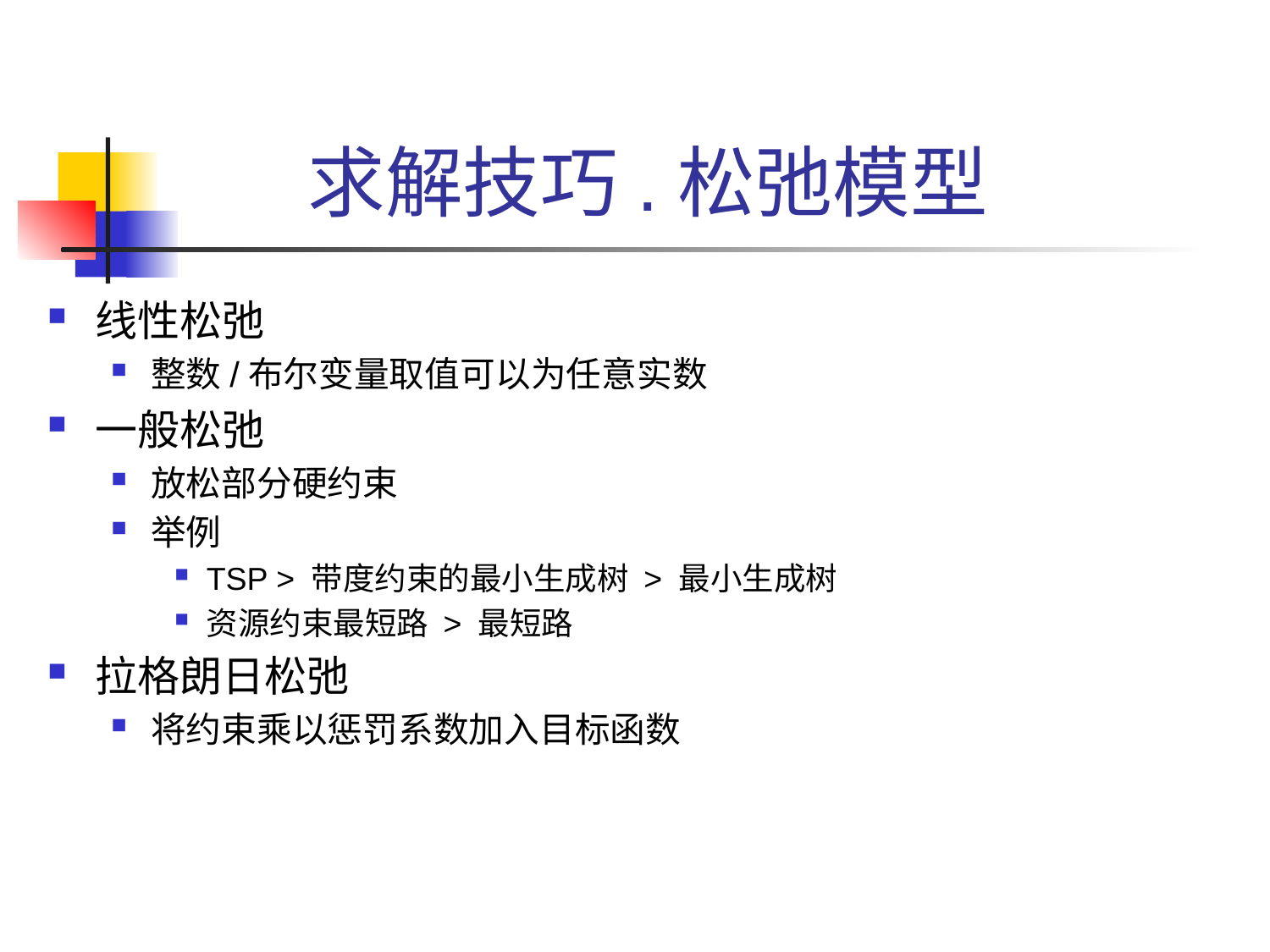

# 求解技巧.松弛模型
线性松弛
整数/布尔变量取值可以为任意实数
一般松弛
放松部分硬约束
举例
TSP > 带度约束的最小生成树 > 最小生成树
资源约束最短路 > 最短路
拉格朗日松弛
将约束乘以惩罚系数加入目标函数